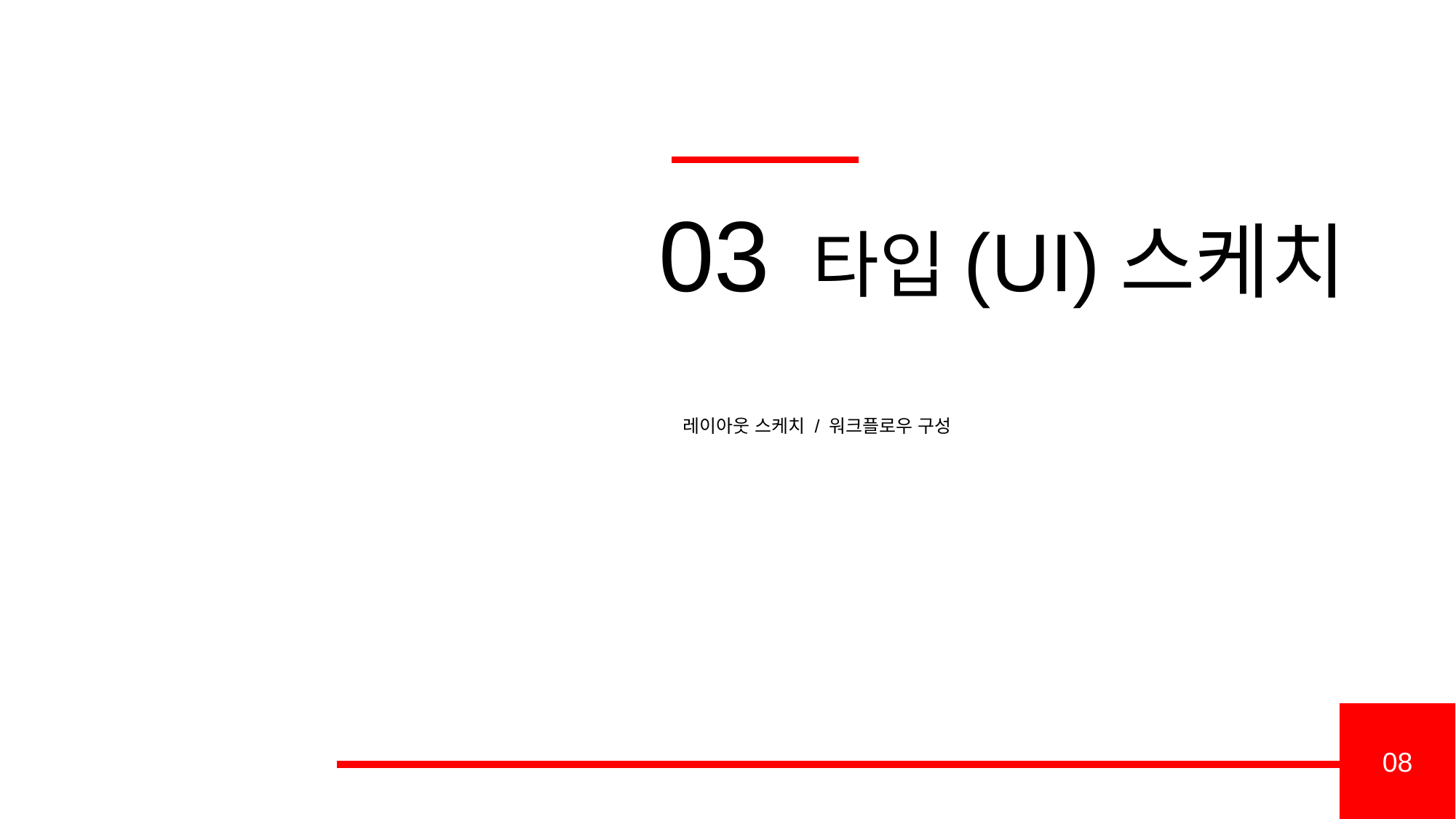

03 타입(UI)스케치
레이아웃 스케치 / 워크플로우 구성
08